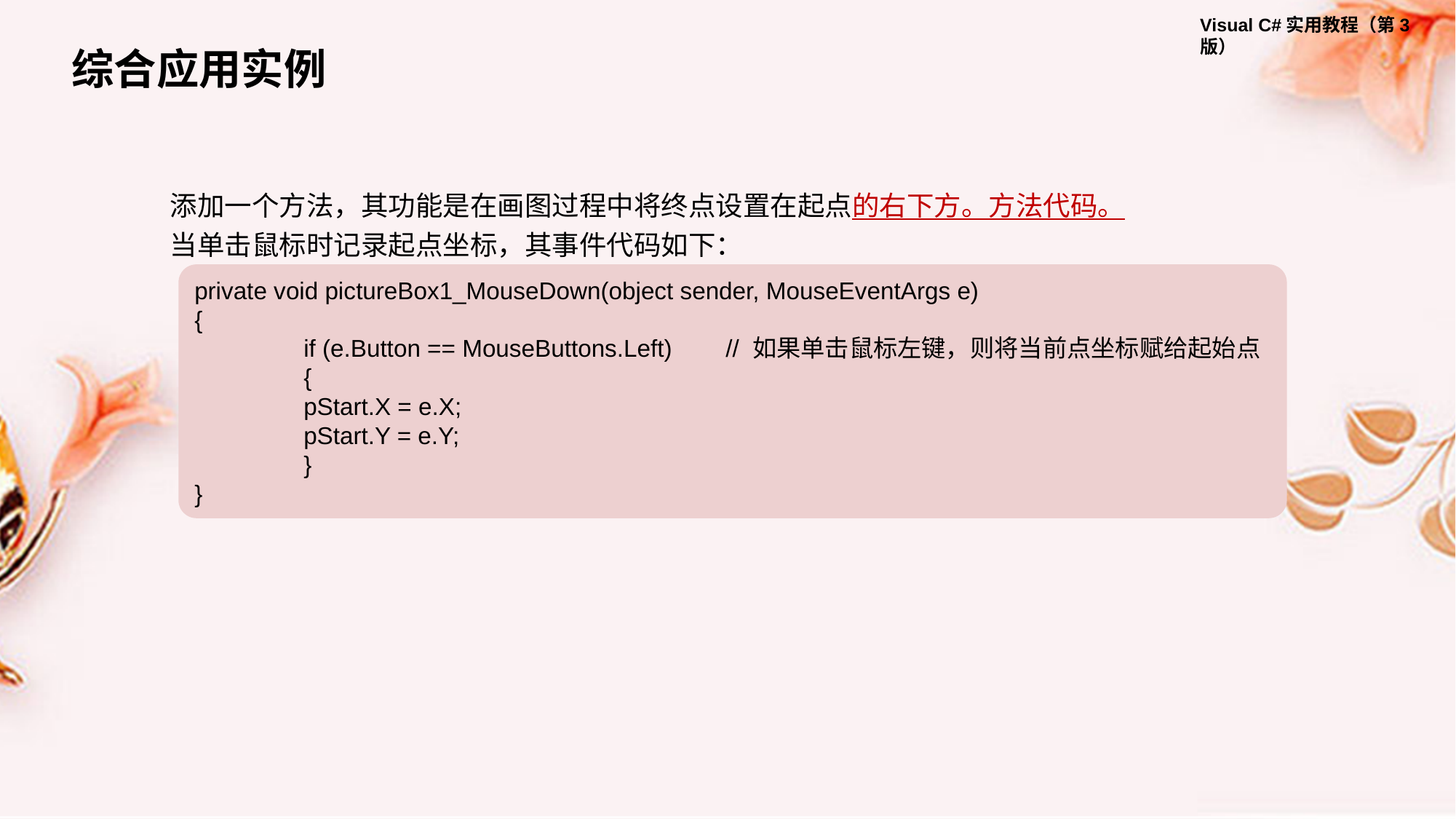

综合应用实例
添加一个方法，其功能是在画图过程中将终点设置在起点的右下方。方法代码。
当单击鼠标时记录起点坐标，其事件代码如下：
private void pictureBox1_MouseDown(object sender, MouseEventArgs e)
{
  	if (e.Button == MouseButtons.Left)        // 如果单击鼠标左键，则将当前点坐标赋给起始点
    	{
        	pStart.X = e.X;
        	pStart.Y = e.Y;
    	}
}